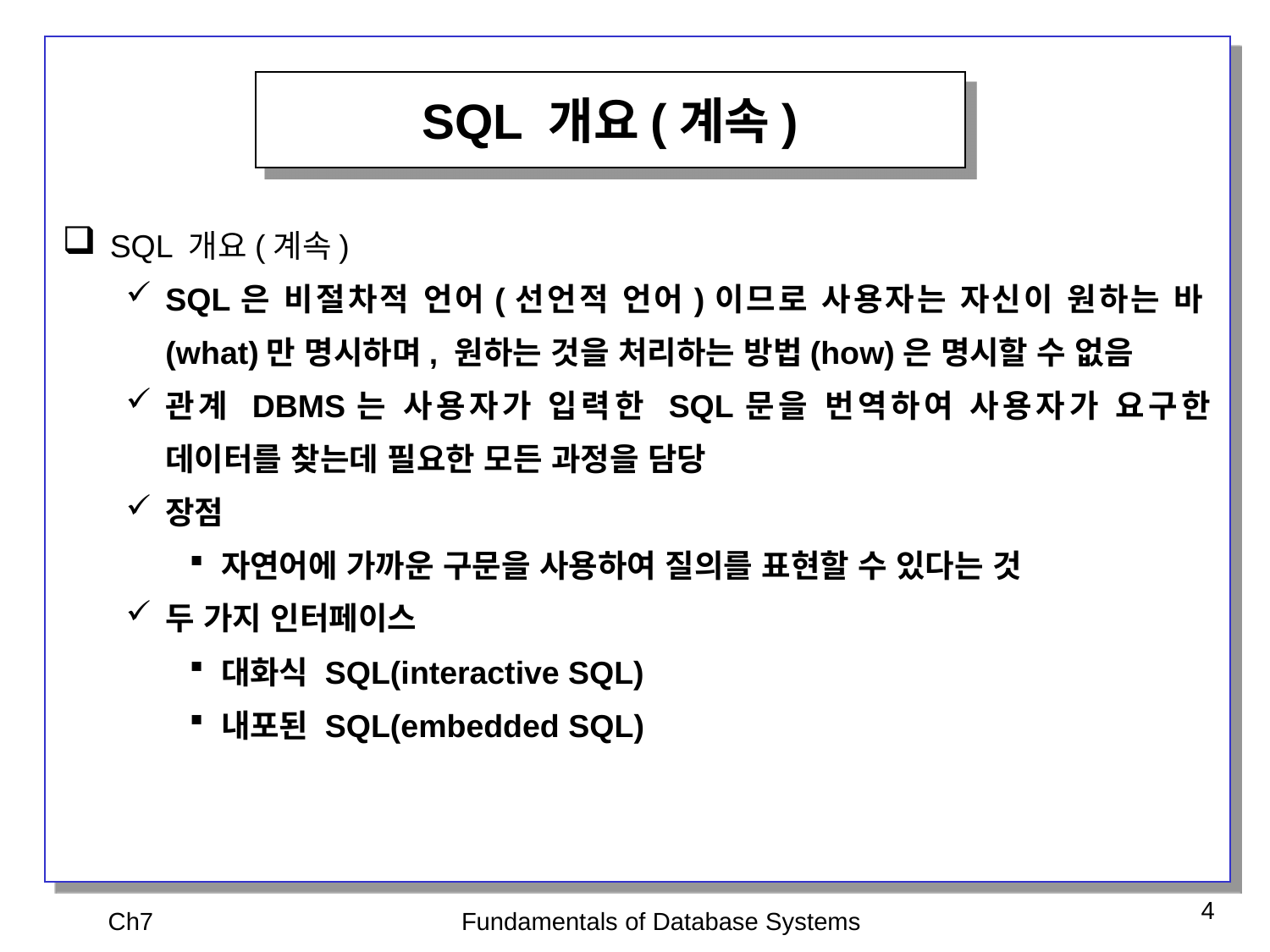

SQL 개요(계속)
SQL 개요(계속)
SQL은 비절차적 언어(선언적 언어)이므로 사용자는 자신이 원하는 바(what)만 명시하며, 원하는 것을 처리하는 방법(how)은 명시할 수 없음
관계 DBMS는 사용자가 입력한 SQL문을 번역하여 사용자가 요구한 데이터를 찾는데 필요한 모든 과정을 담당
장점
자연어에 가까운 구문을 사용하여 질의를 표현할 수 있다는 것
두 가지 인터페이스
대화식 SQL(interactive SQL)
내포된 SQL(embedded SQL)
Ch7
Fundamentals of Database Systems
4